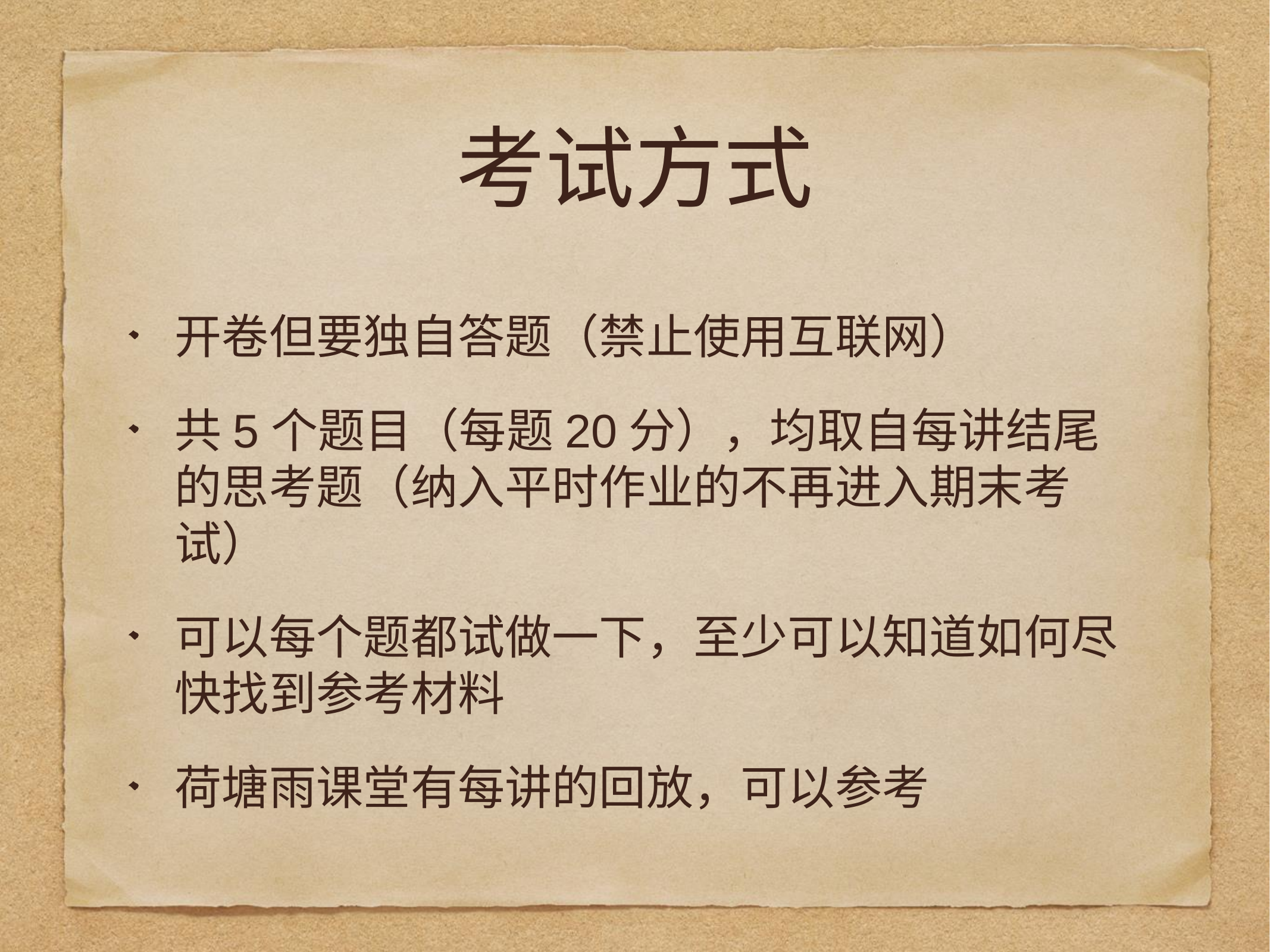

# 考试方式
开卷但要独自答题（禁止使用互联网）
共5个题目（每题20分），均取自每讲结尾的思考题（纳入平时作业的不再进入期末考试）
可以每个题都试做一下，至少可以知道如何尽快找到参考材料
荷塘雨课堂有每讲的回放，可以参考